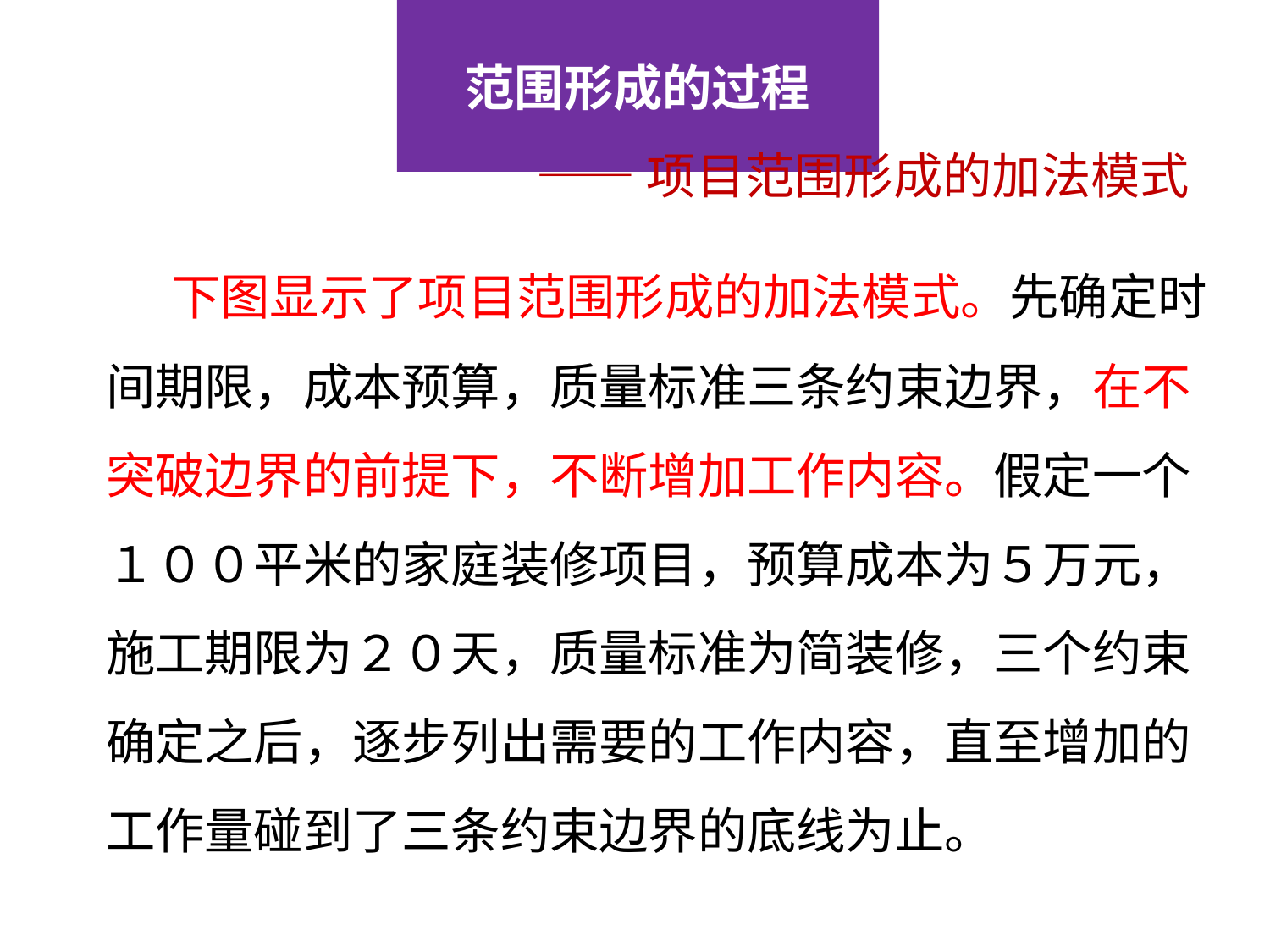

# 范围形成的过程
——项目范围形成的加法模式
　　下图显示了项目范围形成的加法模式。先确定时间期限，成本预算，质量标准三条约束边界，在不突破边界的前提下，不断增加工作内容。假定一个１００平米的家庭装修项目，预算成本为５万元，施工期限为２０天，质量标准为简装修，三个约束确定之后，逐步列出需要的工作内容，直至增加的工作量碰到了三条约束边界的底线为止。